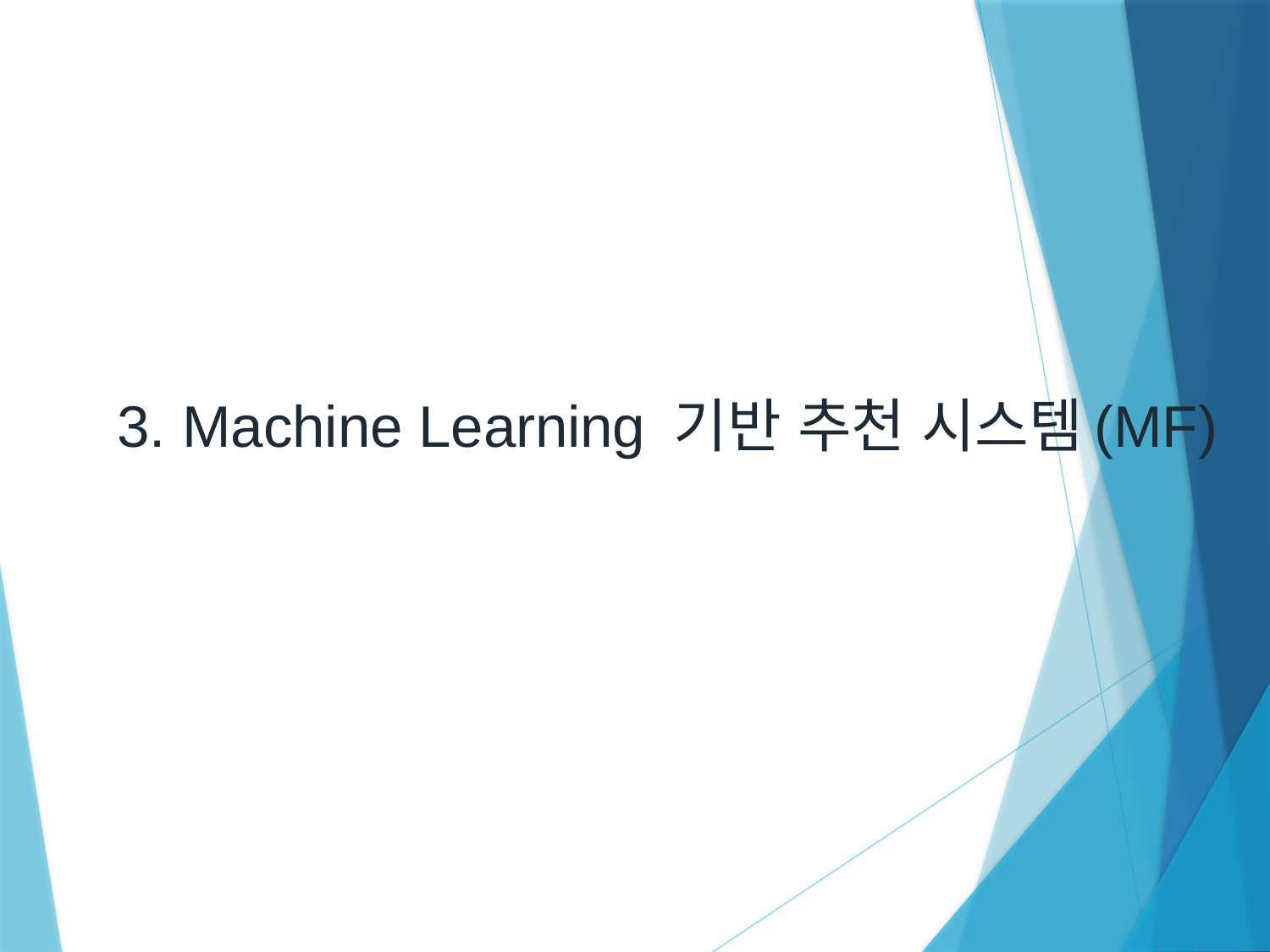

# 3. Machine Learning 기반 추천 시스템(MF)